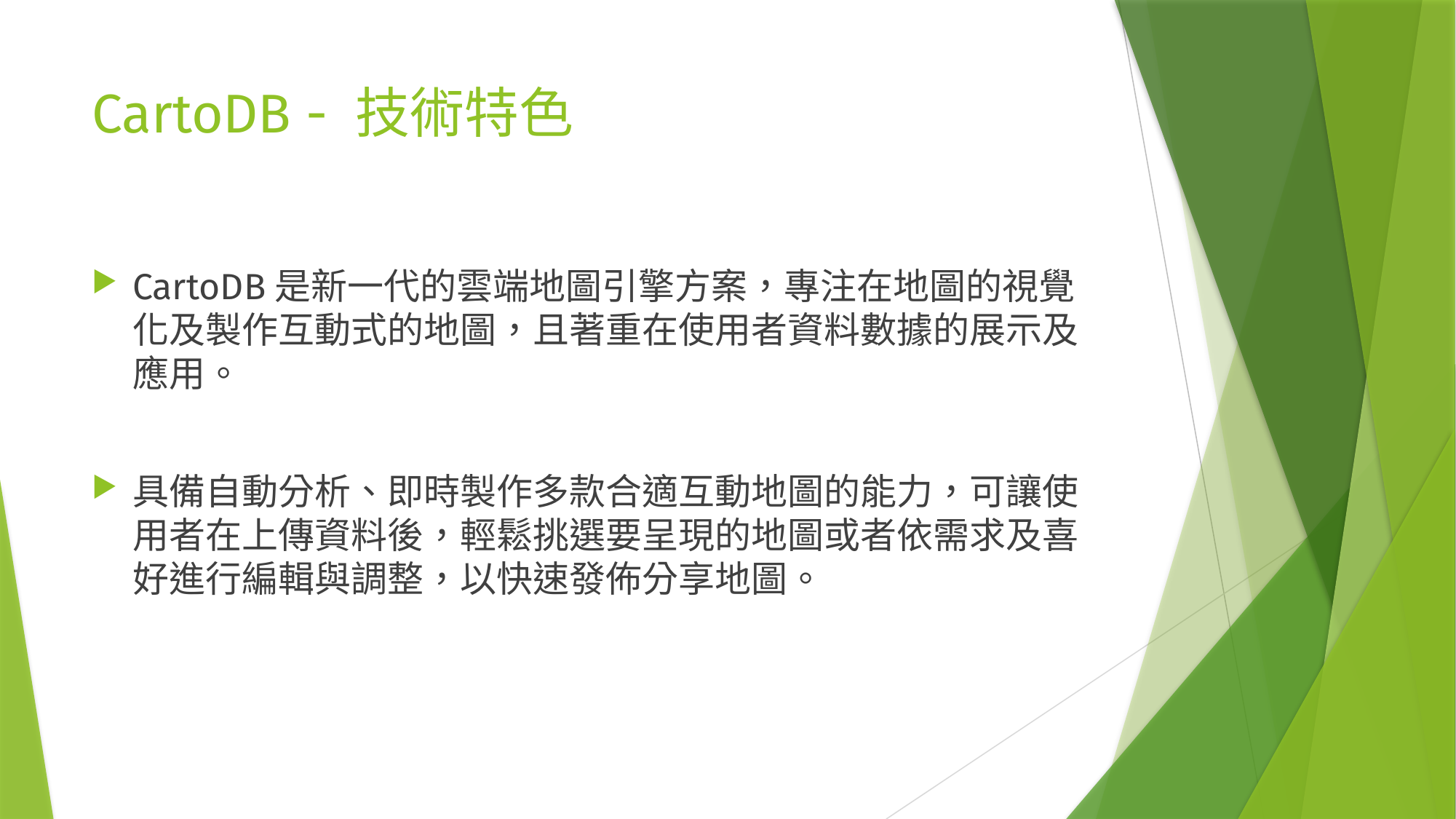

# CartoDB - 技術特色
CartoDB是新一代的雲端地圖引擎方案，專注在地圖的視覺化及製作互動式的地圖，且著重在使用者資料數據的展示及應用。

具備自動分析、即時製作多款合適互動地圖的能力，可讓使用者在上傳資料後，輕鬆挑選要呈現的地圖或者依需求及喜好進行編輯與調整，以快速發佈分享地圖。